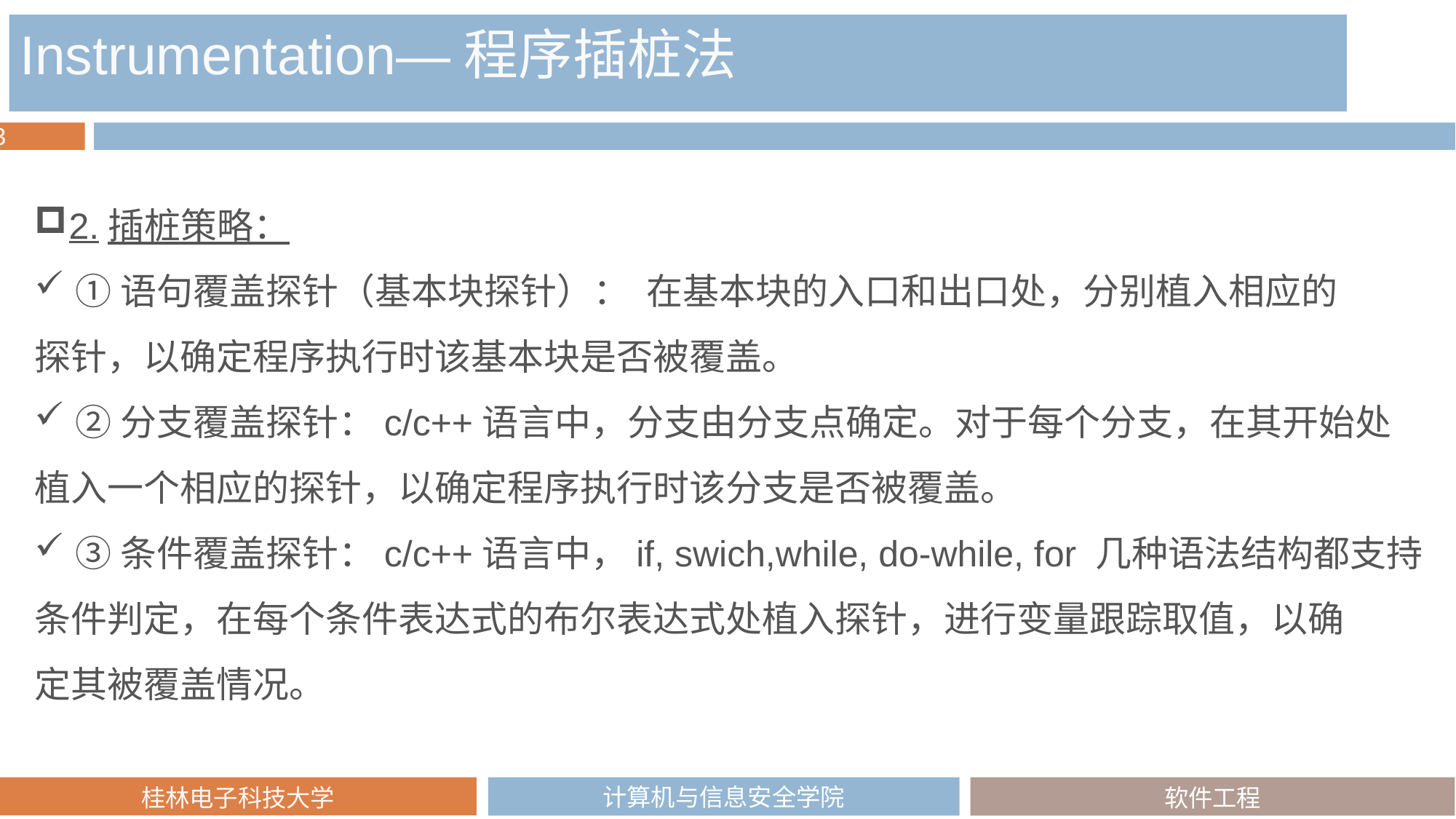

Instrumentation—程序插桩法
2.插桩策略：
①语句覆盖探针（基本块探针）：  在基本块的入口和出口处，分别植入相应的
探针，以确定程序执行时该基本块是否被覆盖。
②分支覆盖探针：c/c++语言中，分支由分支点确定。对于每个分支，在其开始处
植入一个相应的探针，以确定程序执行时该分支是否被覆盖。
③条件覆盖探针：c/c++语言中，if, swich,while, do-while, for 几种语法结构都支持
条件判定，在每个条件表达式的布尔表达式处植入探针，进行变量跟踪取值，以确
定其被覆盖情况。